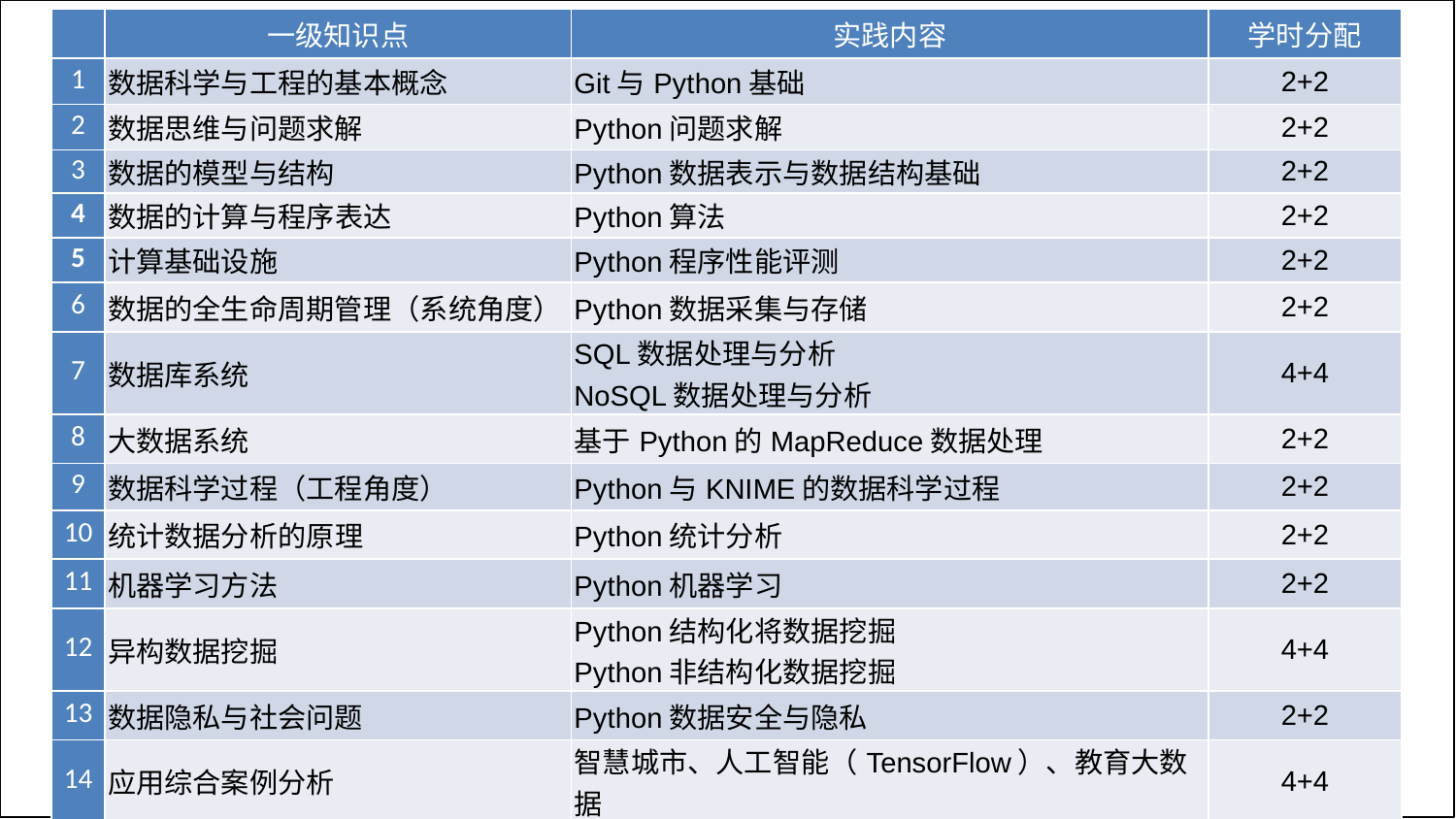

|  | 一级知识点 | 实践内容 | 学时分配 |
| --- | --- | --- | --- |
| 1 | 数据科学与工程的基本概念 | Git与Python基础 | 2+2 |
| 2 | 数据思维与问题求解 | Python问题求解 | 2+2 |
| 3 | 数据的模型与结构 | Python数据表示与数据结构基础 | 2+2 |
| 4 | 数据的计算与程序表达 | Python算法 | 2+2 |
| 5 | 计算基础设施 | Python程序性能评测 | 2+2 |
| 6 | 数据的全生命周期管理（系统角度） | Python数据采集与存储 | 2+2 |
| 7 | 数据库系统 | SQL数据处理与分析 NoSQL数据处理与分析 | 4+4 |
| 8 | 大数据系统 | 基于Python的MapReduce数据处理 | 2+2 |
| 9 | 数据科学过程（工程角度） | Python与KNIME的数据科学过程 | 2+2 |
| 10 | 统计数据分析的原理 | Python统计分析 | 2+2 |
| 11 | 机器学习方法 | Python机器学习 | 2+2 |
| 12 | 异构数据挖掘 | Python结构化将数据挖掘 Python非结构化数据挖掘 | 4+4 |
| 13 | 数据隐私与社会问题 | Python数据安全与隐私 | 2+2 |
| 14 | 应用综合案例分析 | 智慧城市、人工智能（TensorFlow）、教育大数据 | 4+4 |
|  | 复习、答辩 | - | 4 |